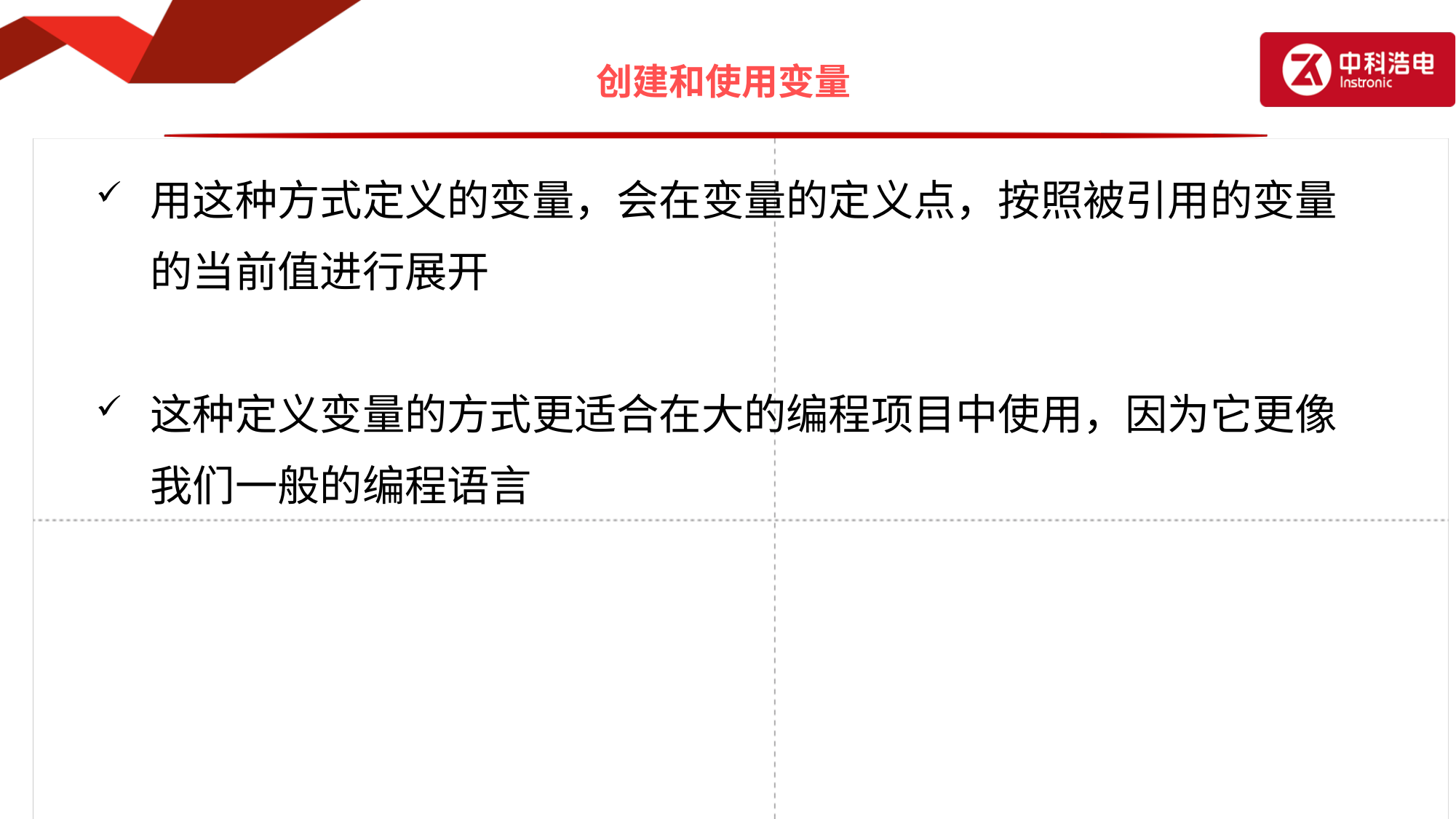

# 创建和使用变量
用这种方式定义的变量，会在变量的定义点，按照被引用的变量的当前值进行展开

这种定义变量的方式更适合在大的编程项目中使用，因为它更像我们一般的编程语言